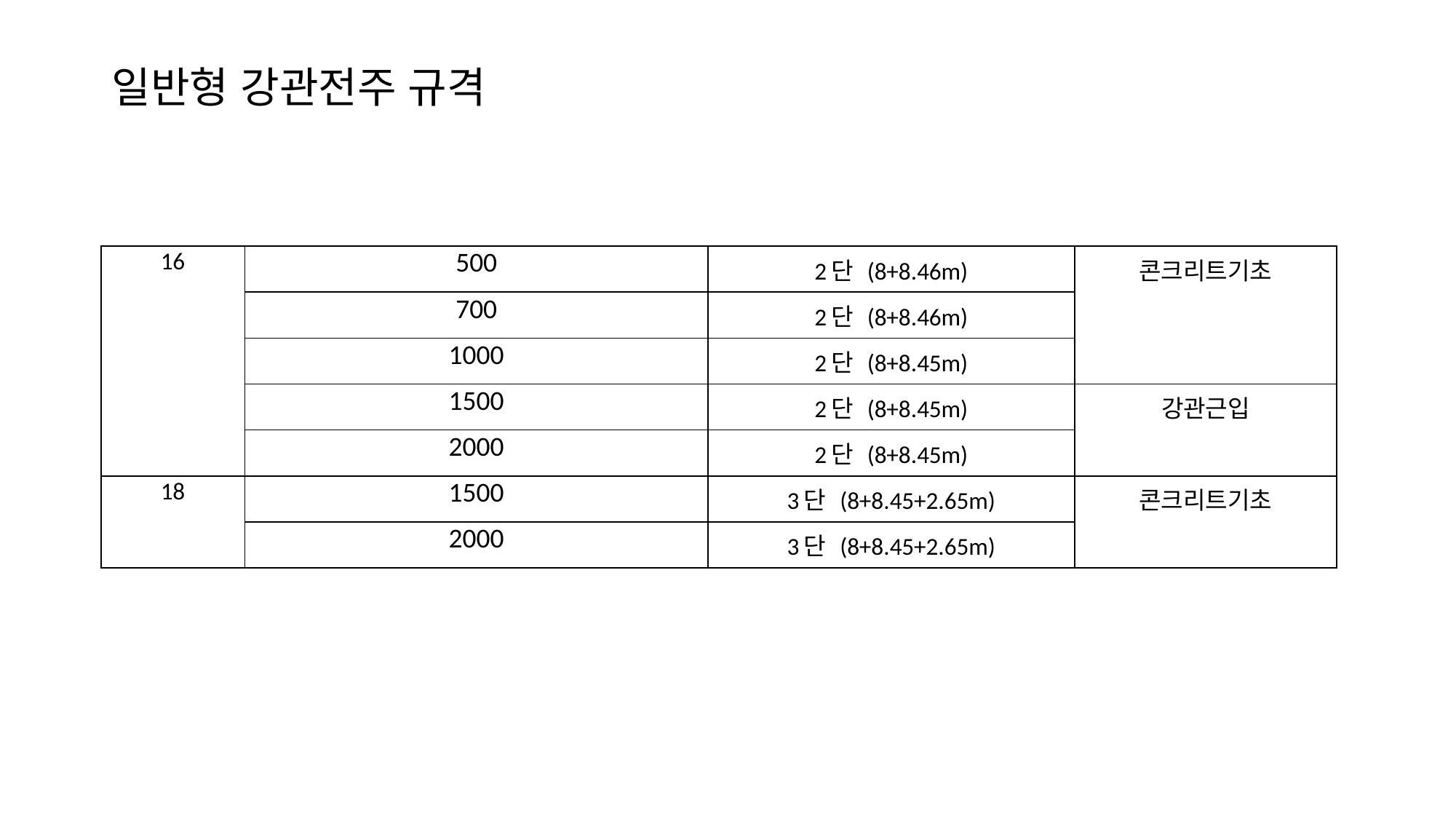

# 일반형 강관전주 규격
| 16 | 500 | 2단 (8+8.46m) | 콘크리트기초 |
| --- | --- | --- | --- |
|  | 700 | 2단 (8+8.46m) |  |
|  | 1000 | 2단 (8+8.45m) |  |
|  | 1500 | 2단 (8+8.45m) | 강관근입 |
|  | 2000 | 2단 (8+8.45m) |  |
| 18 | 1500 | 3단 (8+8.45+2.65m) | 콘크리트기초 |
|  | 2000 | 3단 (8+8.45+2.65m) |  |